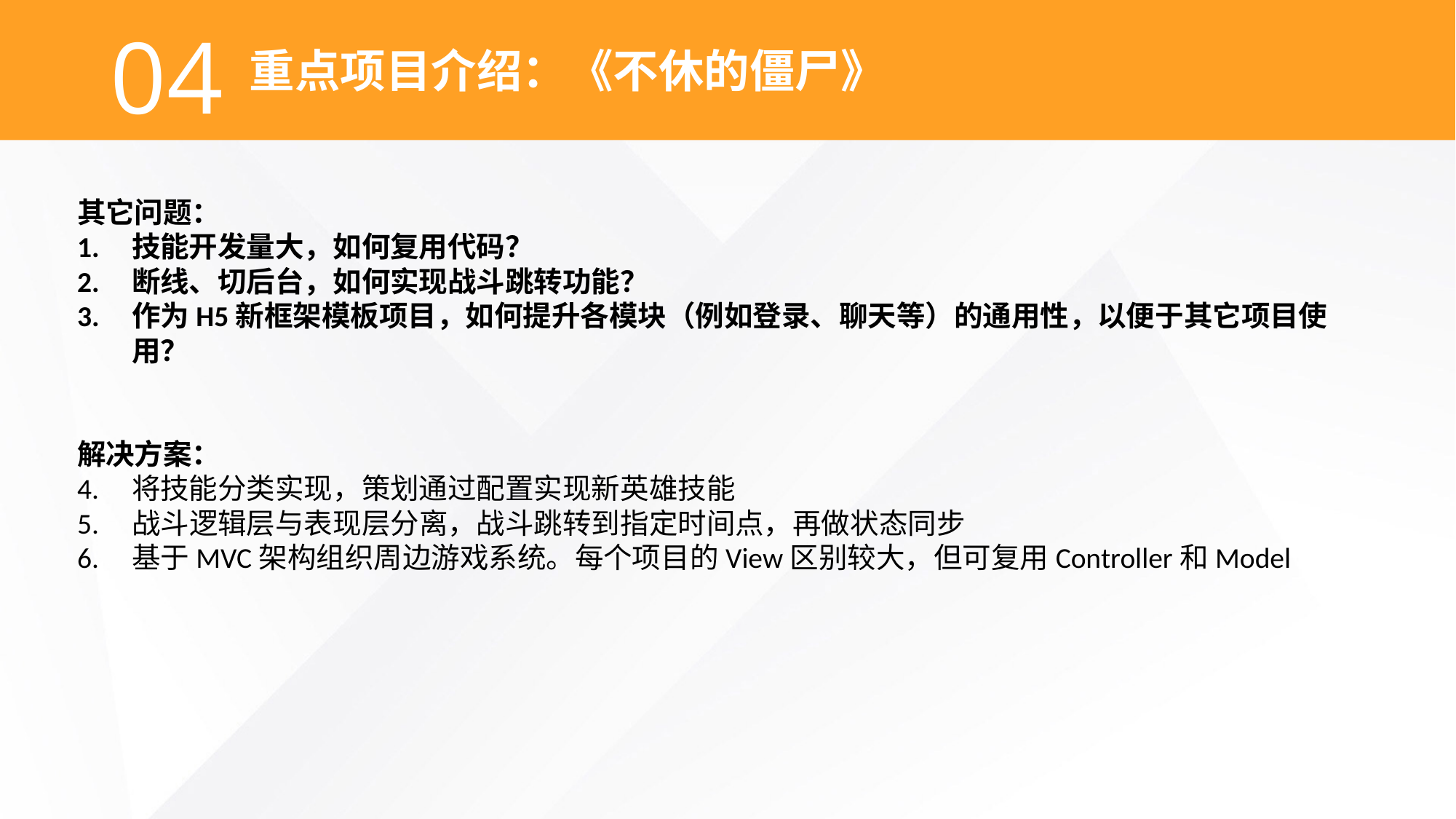

04
重点项目介绍：《不休的僵尸》
其它问题：
技能开发量大，如何复用代码？
断线、切后台，如何实现战斗跳转功能？
作为H5新框架模板项目，如何提升各模块（例如登录、聊天等）的通用性，以便于其它项目使用？

解决方案：
将技能分类实现，策划通过配置实现新英雄技能
战斗逻辑层与表现层分离，战斗跳转到指定时间点，再做状态同步
基于MVC架构组织周边游戏系统。每个项目的View区别较大，但可复用Controller和Model